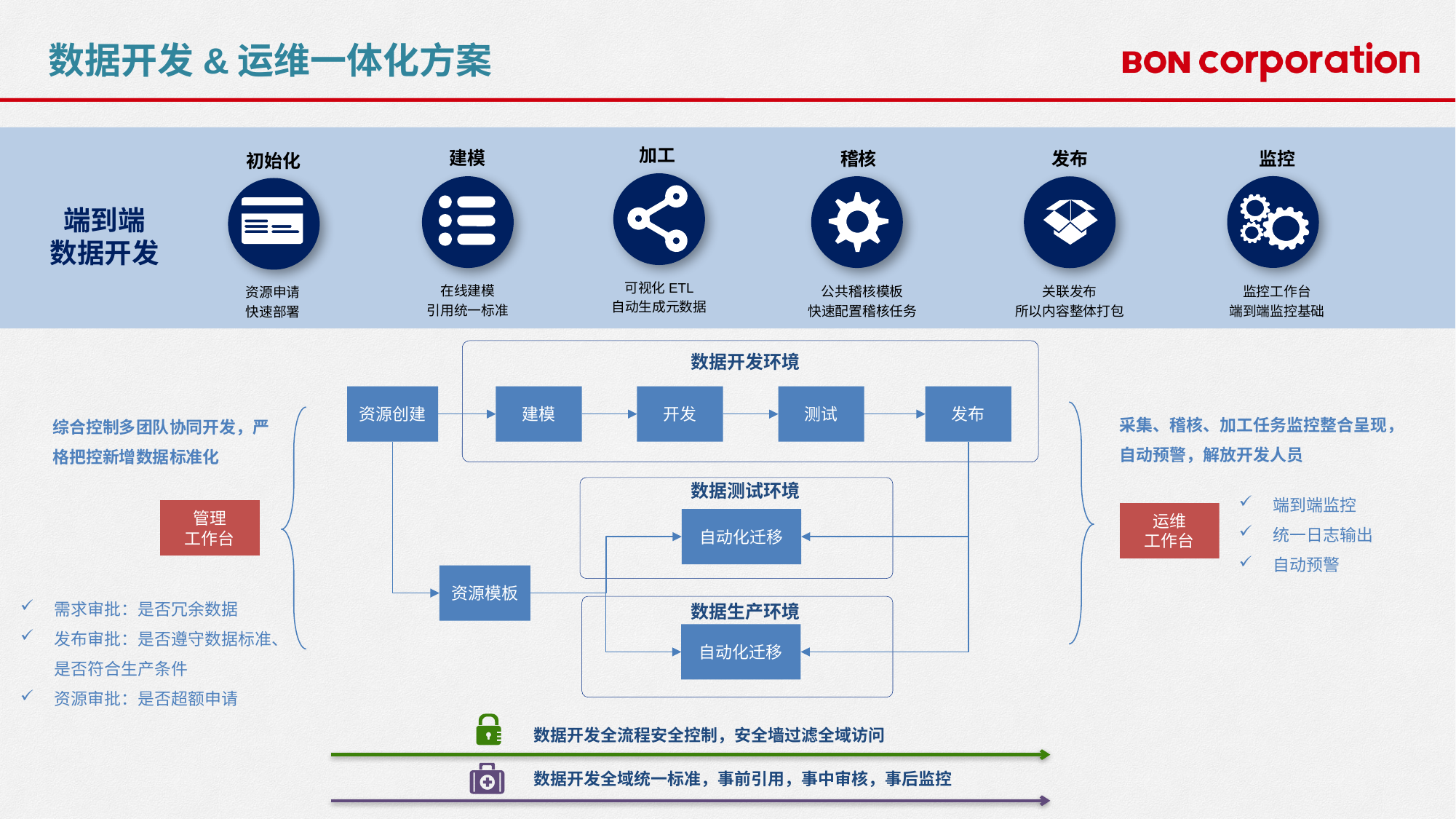

数据开发&运维一体化方案

加工

可视化ETL
自动生成元数据

建模

在线建模
引用统一标准
稽核

公共稽核模板
快速配置稽核任务
发布

关联发布
所以内容整体打包
监控

监控工作台
端到端监控基础
初始化

资源申请
快速部署
端到端
数据开发

数据开发环境
资源创建
建模
开发
测试
发布
采集、稽核、加工任务监控整合呈现，自动预警，解放开发人员
综合控制多团队协同开发，严格把控新增数据标准化

数据测试环境

端到端监控
统一日志输出
自动预警
管理
工作台
运维
工作台
自动化迁移
资源模板
需求审批：是否冗余数据
发布审批：是否遵守数据标准、是否符合生产条件
资源审批：是否超额申请
数据生产环境

自动化迁移

数据开发全流程安全控制，安全墙过滤全域访问

数据开发全域统一标准，事前引用，事中审核，事后监控